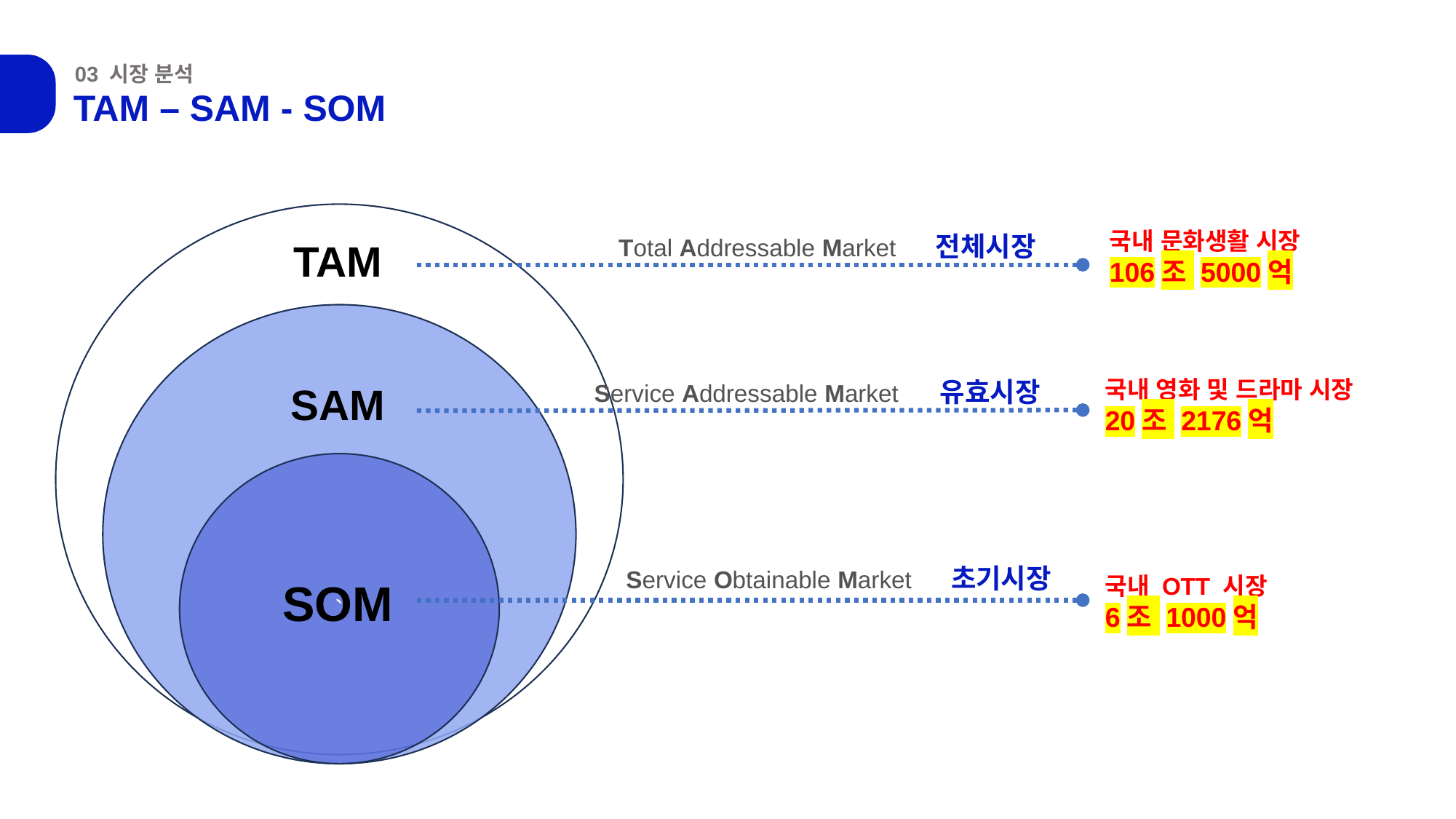

03 시장 분석

TAM – SAM - SOM

국내 문화생활 시장
106조 5000억
          Total Addressable Market     전체시장
TAM

국내 영화 및 드라마 시장
20조 2176억
          Service Addressable Market      유효시장
SAM
`
Service Obtainable Market     초기시장
국내 OTT 시장
6조 1000억
SOM